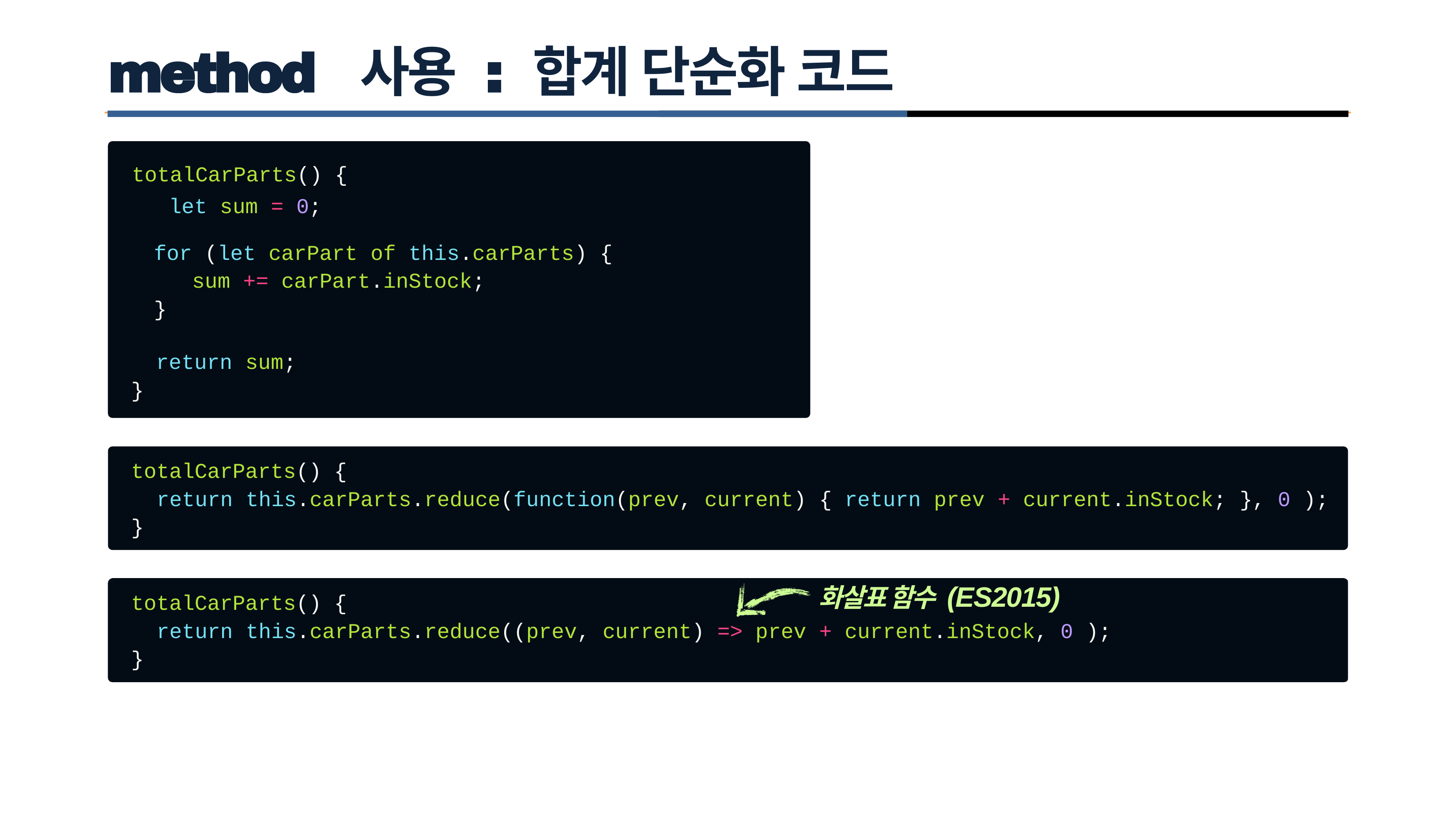

# method  사용 : 합계 단순화 코드

코드를 좀 더 단순화 시켜 보자.
totalCarParts() {  let sum = 0;
for (let carPart
of this.carParts) {
sum +=
carPart.inStock;
}
return
sum;
}

totalCarParts() {
return
this.carParts.reduce(function(prev,
current)
{ return
prev
+ current.inStock;
}, 0 );
}

화살표 함수 (ES2015)
+ current.inStock, 0 );
totalCarParts() {
return
this.carParts.reduce((prev,
current)
=> prev
}